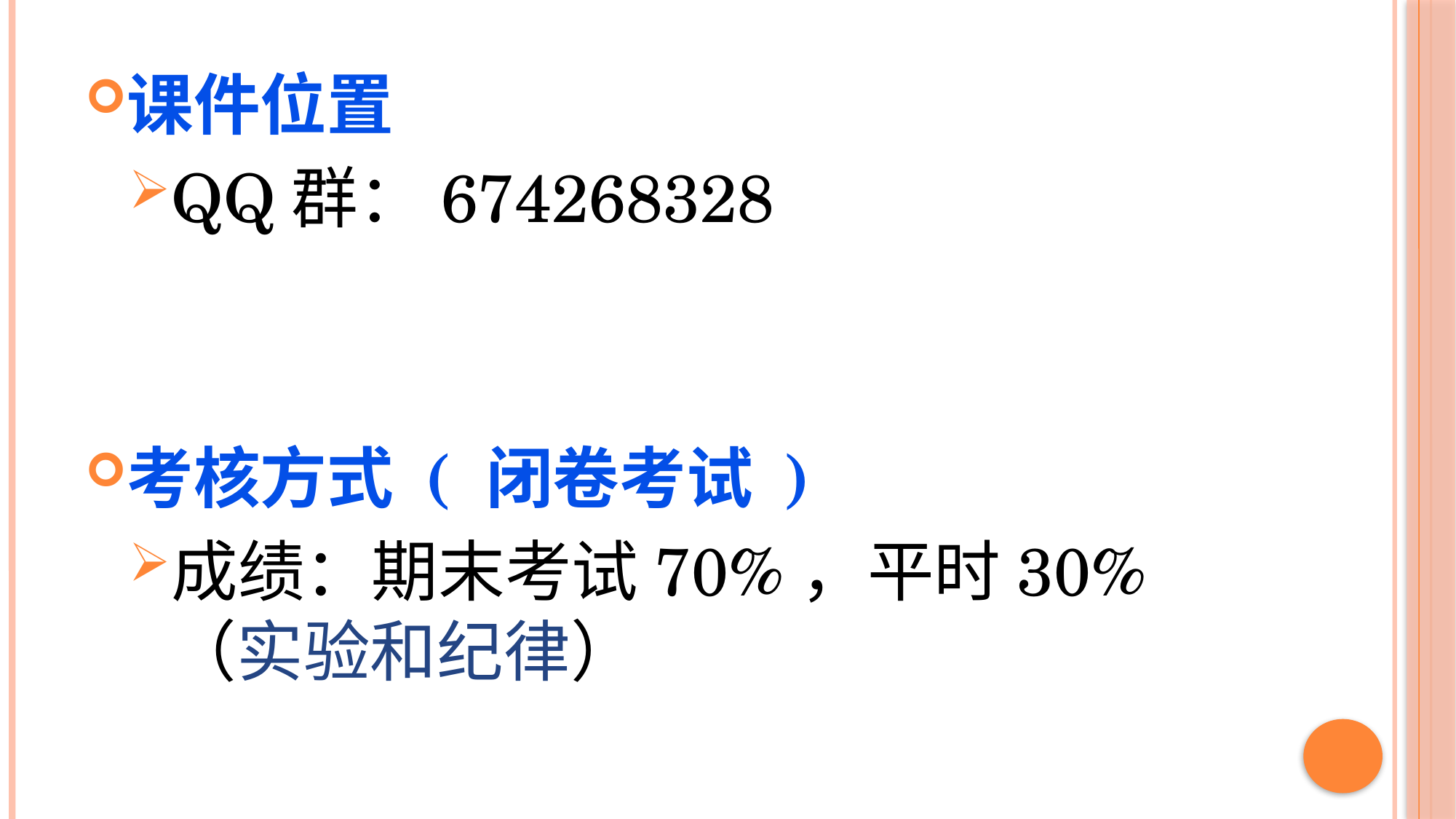

课件位置
QQ群：674268328

考核方式 ( 闭卷考试 )
成绩：期末考试70%，平时30%（实验和纪律）

8